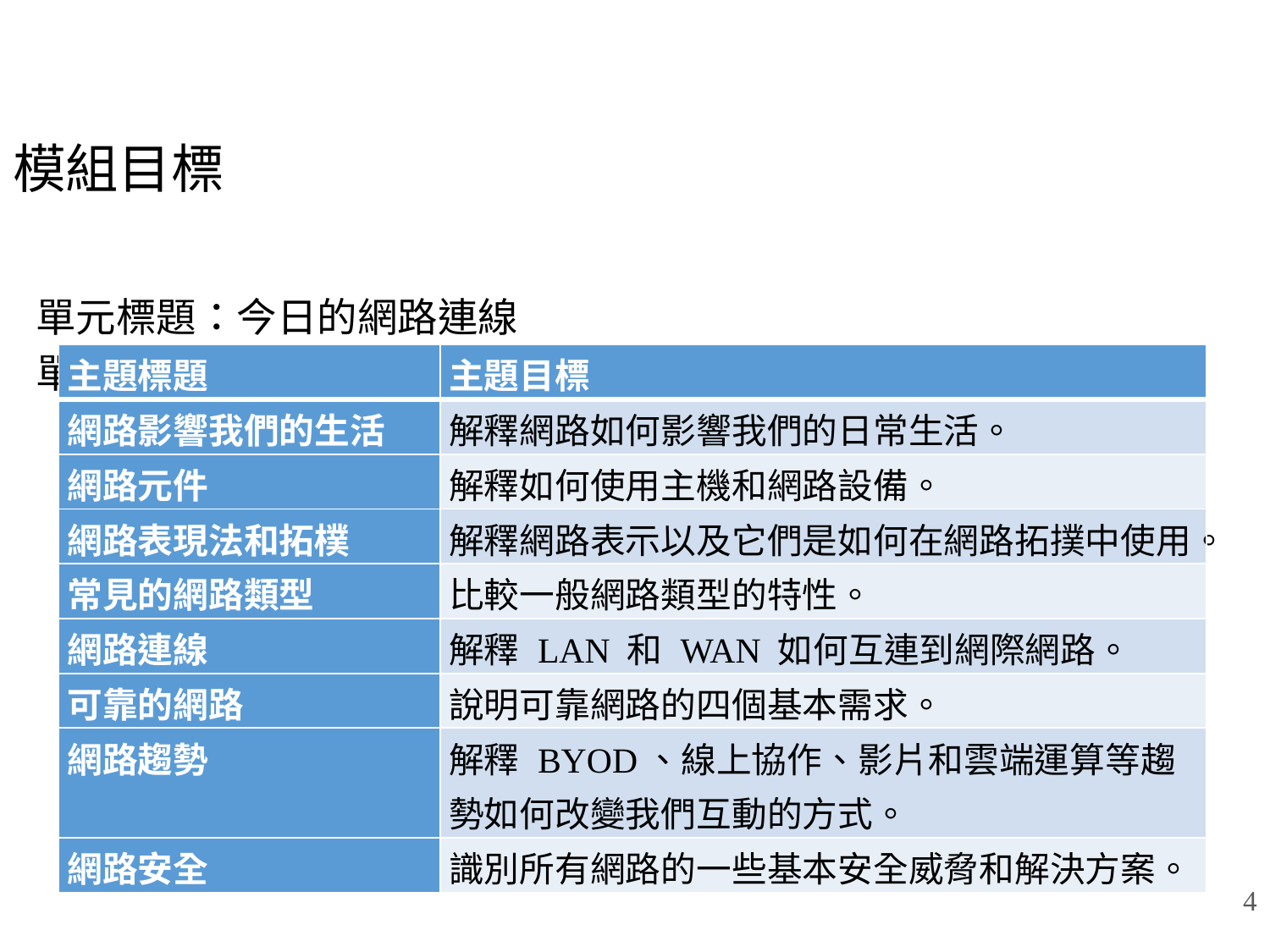

# 模組目標
單元標題：今日的網路連線
單元目標：解釋現代技術的進步。

| 主題標題 | 主題目標 |
| --- | --- |
| 網路影響我們的生活 | 解釋網路如何影響我們的日常生活。 |
| 網路元件 | 解釋如何使用主機和網路設備。 |
| 網路表現法和拓樸 | 解釋網路表示以及它們是如何在網路拓撲中使用。 |
| 常見的網路類型 | 比較一般網路類型的特性。 |
| 網路連線 | 解釋 LAN 和 WAN 如何互連到網際網路。 |
| 可靠的網路 | 說明可靠網路的四個基本需求。 |
| 網路趨勢 | 解釋 BYOD、線上協作、影片和雲端運算等趨勢如何改變我們互動的方式。 |
| 網路安全 | 識別所有網路的一些基本安全威脅和解決方案。 |
4